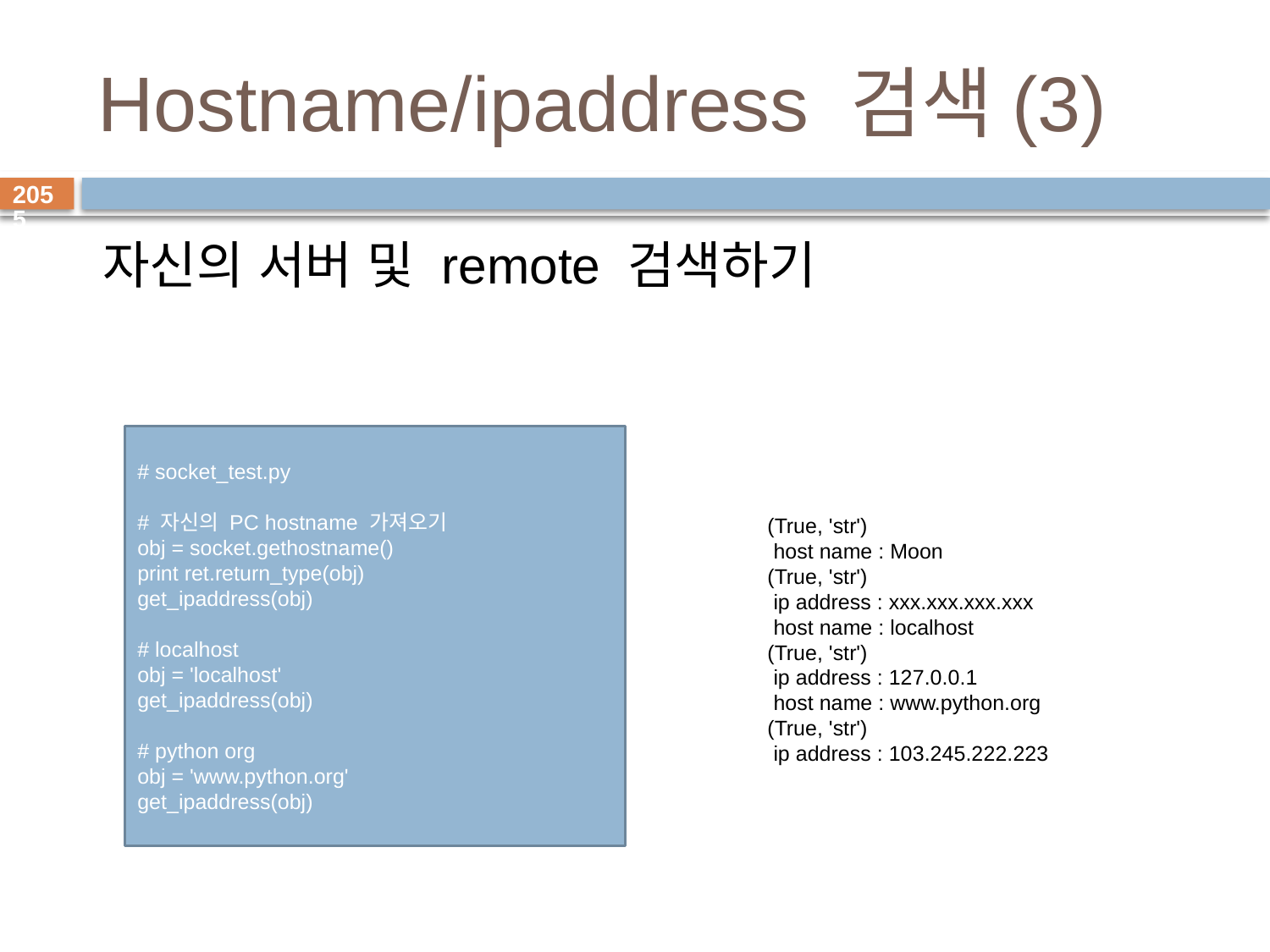

# Hostname/ipaddress 검색(3)
2055
 자신의 서버 및 remote 검색하기
# socket_test.py

# 자신의 PC hostname 가져오기
obj = socket.gethostname()
print ret.return_type(obj)
get_ipaddress(obj)

# localhost
obj = 'localhost'
get_ipaddress(obj)

# python org
obj = 'www.python.org'
get_ipaddress(obj)
(True, 'str')
 host name : Moon
(True, 'str')
 ip address : xxx.xxx.xxx.xxx
 host name : localhost
(True, 'str')
 ip address : 127.0.0.1
 host name : www.python.org
(True, 'str')
 ip address : 103.245.222.223